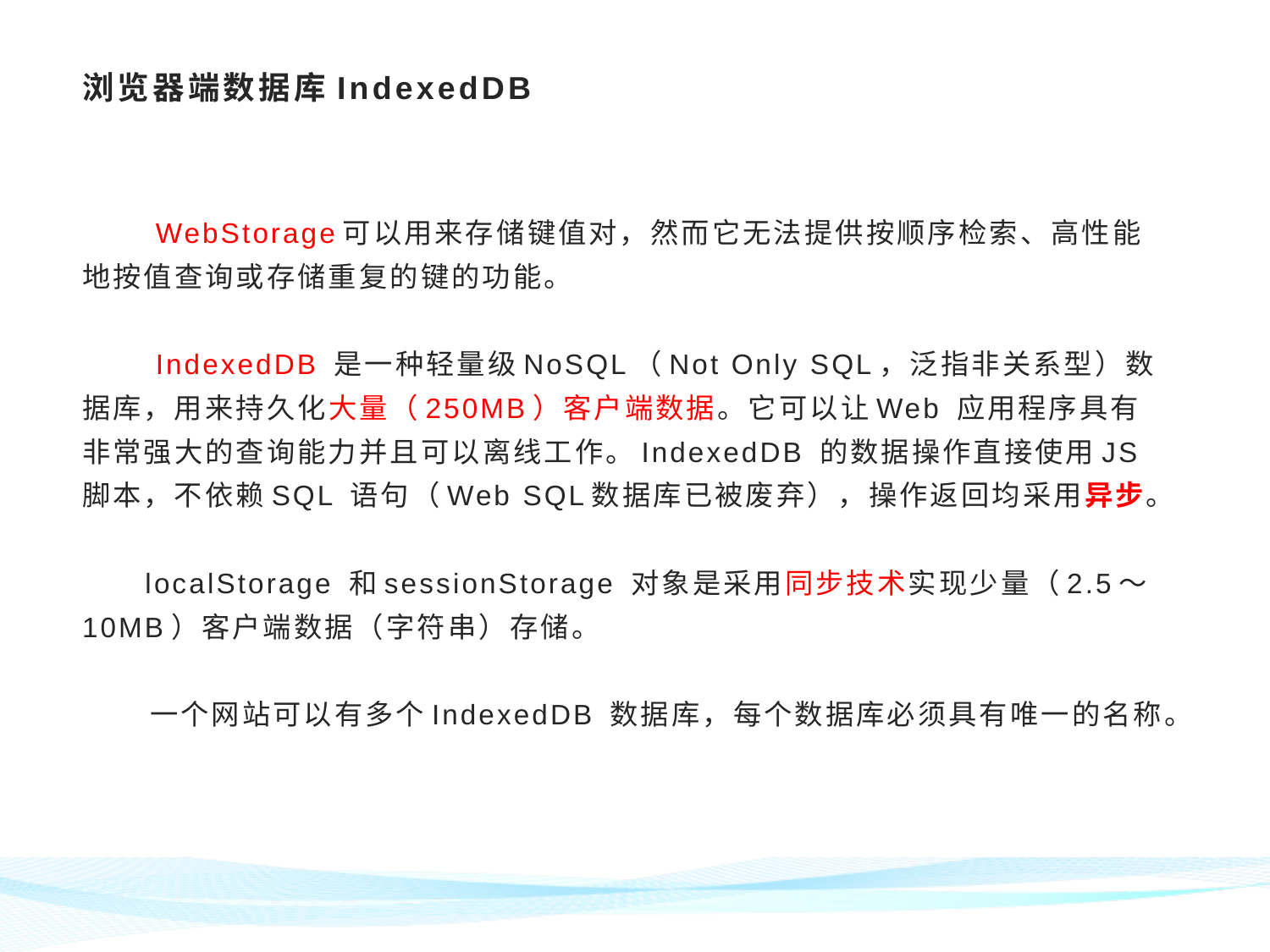

# 浏览器端数据库IndexedDB
       WebStorage可以用来存储键值对，然而它无法提供按顺序检索、高性能地按值查询或存储重复的键的功能。

       IndexedDB 是一种轻量级NoSQL（Not Only SQL，泛指非关系型）数据库，用来持久化大量（250MB）客户端数据。它可以让Web 应用程序具有非常强大的查询能力并且可以离线工作。IndexedDB 的数据操作直接使用JS 脚本，不依赖SQL 语句（Web SQL数据库已被废弃），操作返回均采用异步。

      localStorage 和sessionStorage 对象是采用同步技术实现少量（2.5～10MB）客户端数据（字符串）存储。

       一个网站可以有多个IndexedDB 数据库，每个数据库必须具有唯一的名称。